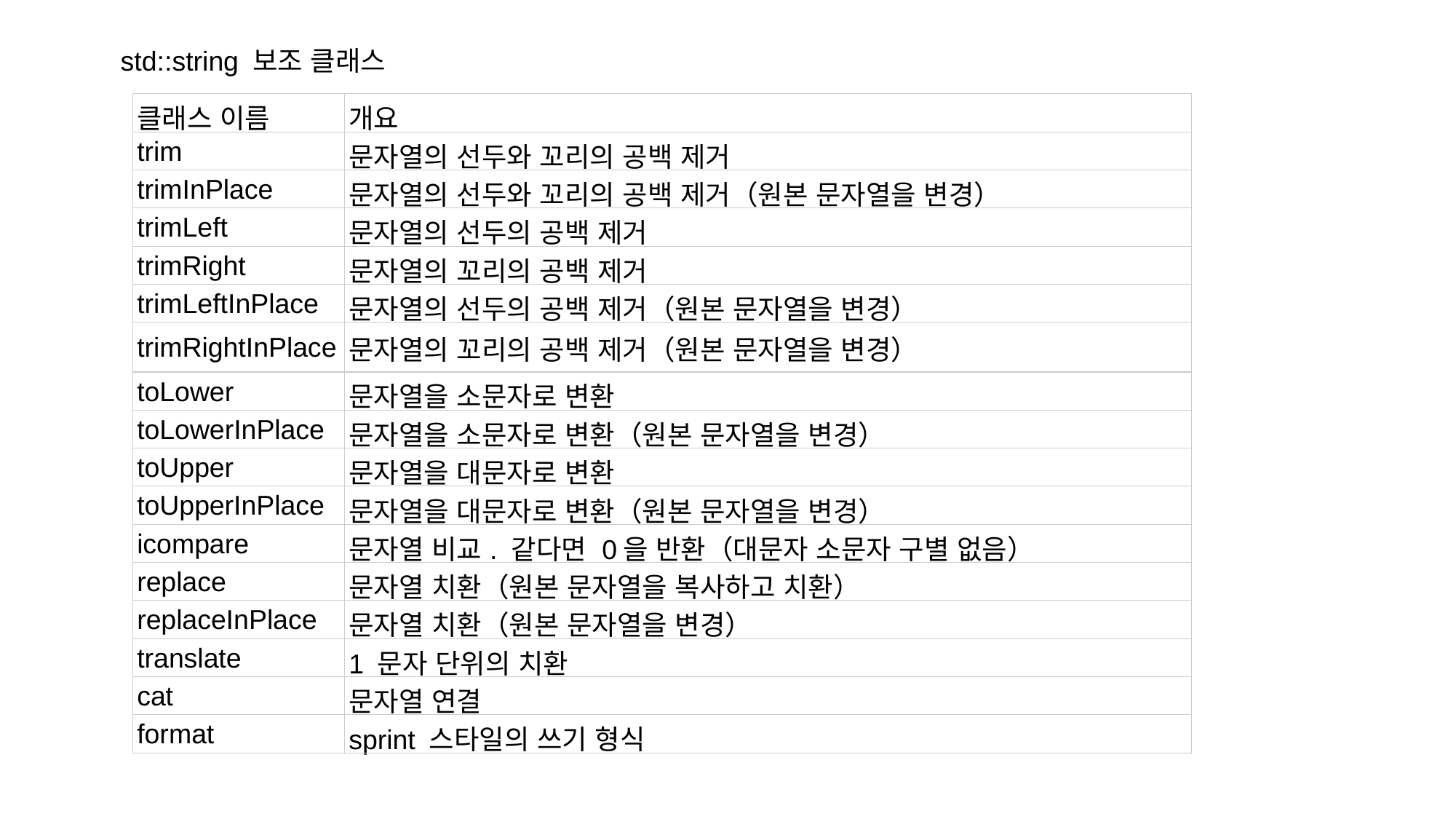

std::string 보조 클래스
| 클래스 이름 | 개요 |
| --- | --- |
| trim | 문자열의 선두와 꼬리의 공백 제거 |
| trimInPlace | 문자열의 선두와 꼬리의 공백 제거（원본 문자열을 변경） |
| trimLeft | 문자열의 선두의 공백 제거 |
| trimRight | 문자열의 꼬리의 공백 제거 |
| trimLeftInPlace | 문자열의 선두의 공백 제거（원본 문자열을 변경） |
| trimRightInPlace | 문자열의 꼬리의 공백 제거（원본 문자열을 변경） |
| toLower | 문자열을 소문자로 변환 |
| toLowerInPlace | 문자열을 소문자로 변환（원본 문자열을 변경） |
| toUpper | 문자열을 대문자로 변환 |
| toUpperInPlace | 문자열을 대문자로 변환（원본 문자열을 변경） |
| icompare | 문자열 비교. 같다면 0을 반환（대문자 소문자 구별 없음） |
| replace | 문자열 치환（원본 문자열을 복사하고 치환） |
| replaceInPlace | 문자열 치환（원본 문자열을 변경） |
| translate | 1 문자 단위의 치환 |
| cat | 문자열 연결 |
| format | sprint 스타일의 쓰기 형식 |